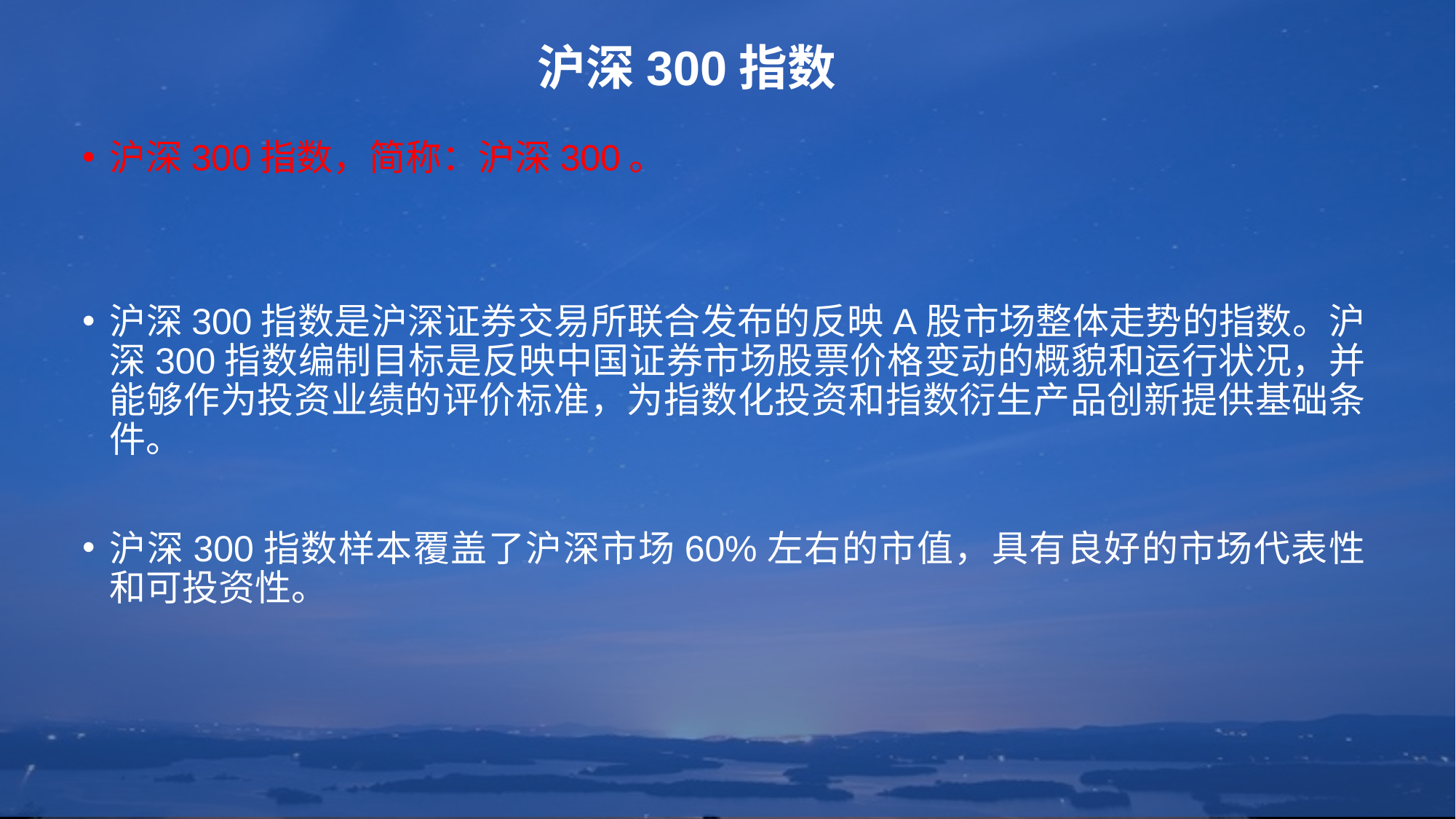

# 沪深300指数
沪深300指数，简称：沪深300。

沪深300指数是沪深证券交易所联合发布的反映A股市场整体走势的指数。沪深300指数编制目标是反映中国证券市场股票价格变动的概貌和运行状况，并能够作为投资业绩的评价标准，为指数化投资和指数衍生产品创新提供基础条件。

沪深300指数样本覆盖了沪深市场60%左右的市值，具有良好的市场代表性和可投资性。